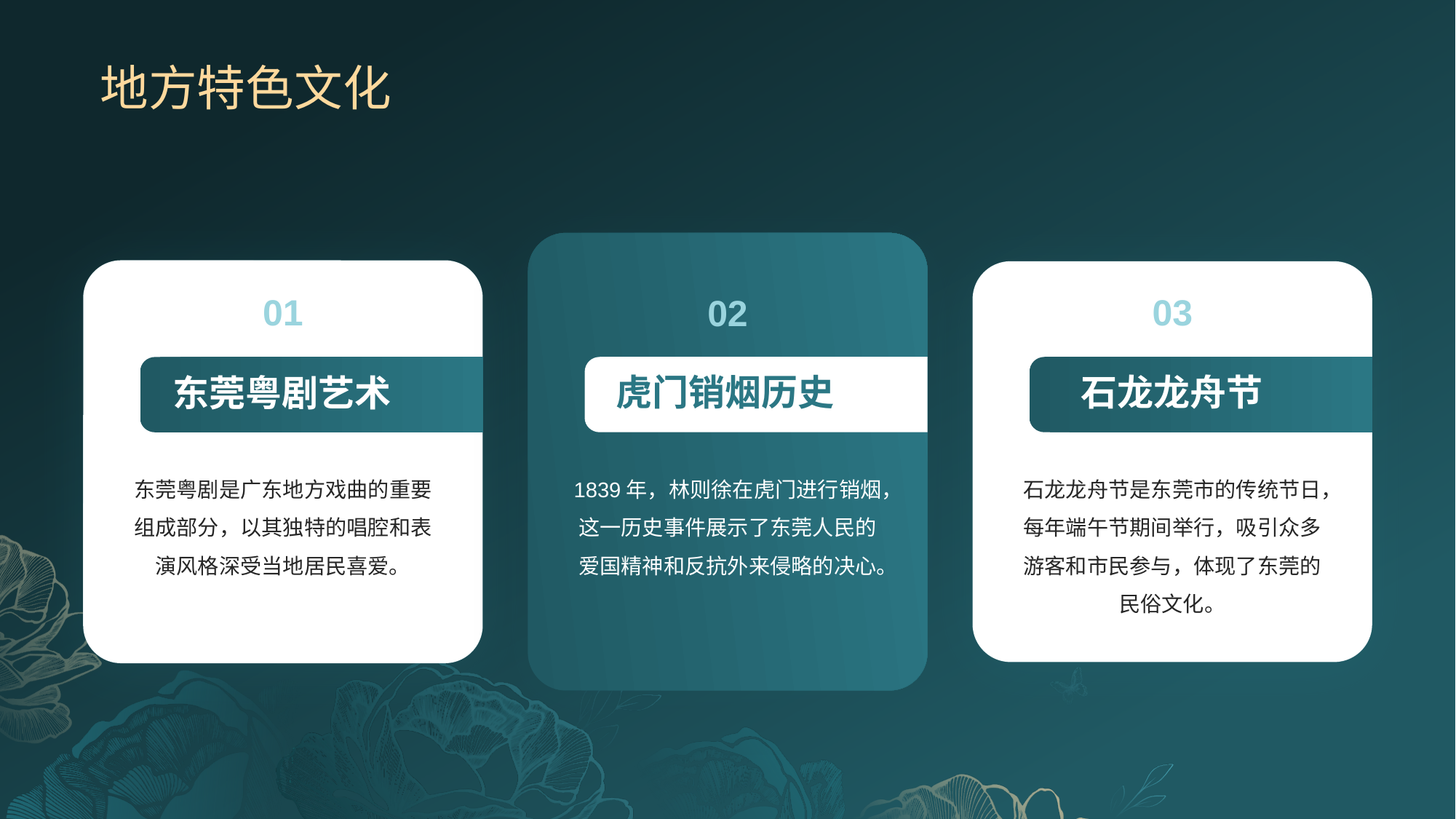

# 地方特色文化

01
02
03
虎门销烟历史
石龙龙舟节
东莞粤剧艺术
东莞粤剧是广东地方戏曲的重要组成部分，以其独特的唱腔和表演风格深受当地居民喜爱。
1839年，林则徐在虎门进行销烟，这一历史事件展示了东莞人民的爱国精神和反抗外来侵略的决心。
石龙龙舟节是东莞市的传统节日，每年端午节期间举行，吸引众多游客和市民参与，体现了东莞的民俗文化。